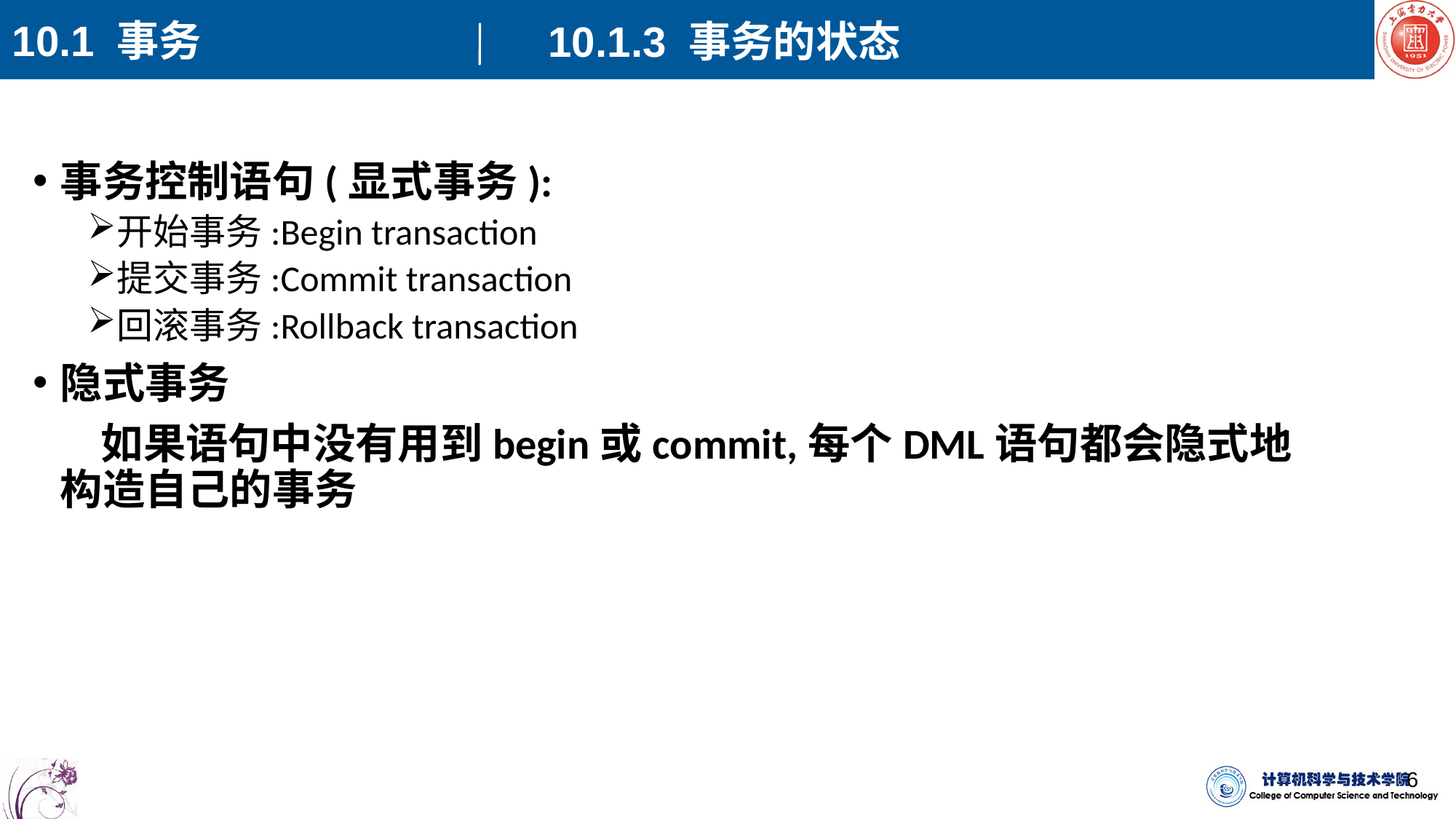

10.1 事务
10.1.3 事务的状态
事务控制语句(显式事务):
开始事务:Begin transaction
提交事务:Commit transaction
回滚事务:Rollback transaction
隐式事务
      如果语句中没有用到begin或commit,每个DML语句都会隐式地构造自己的事务

6